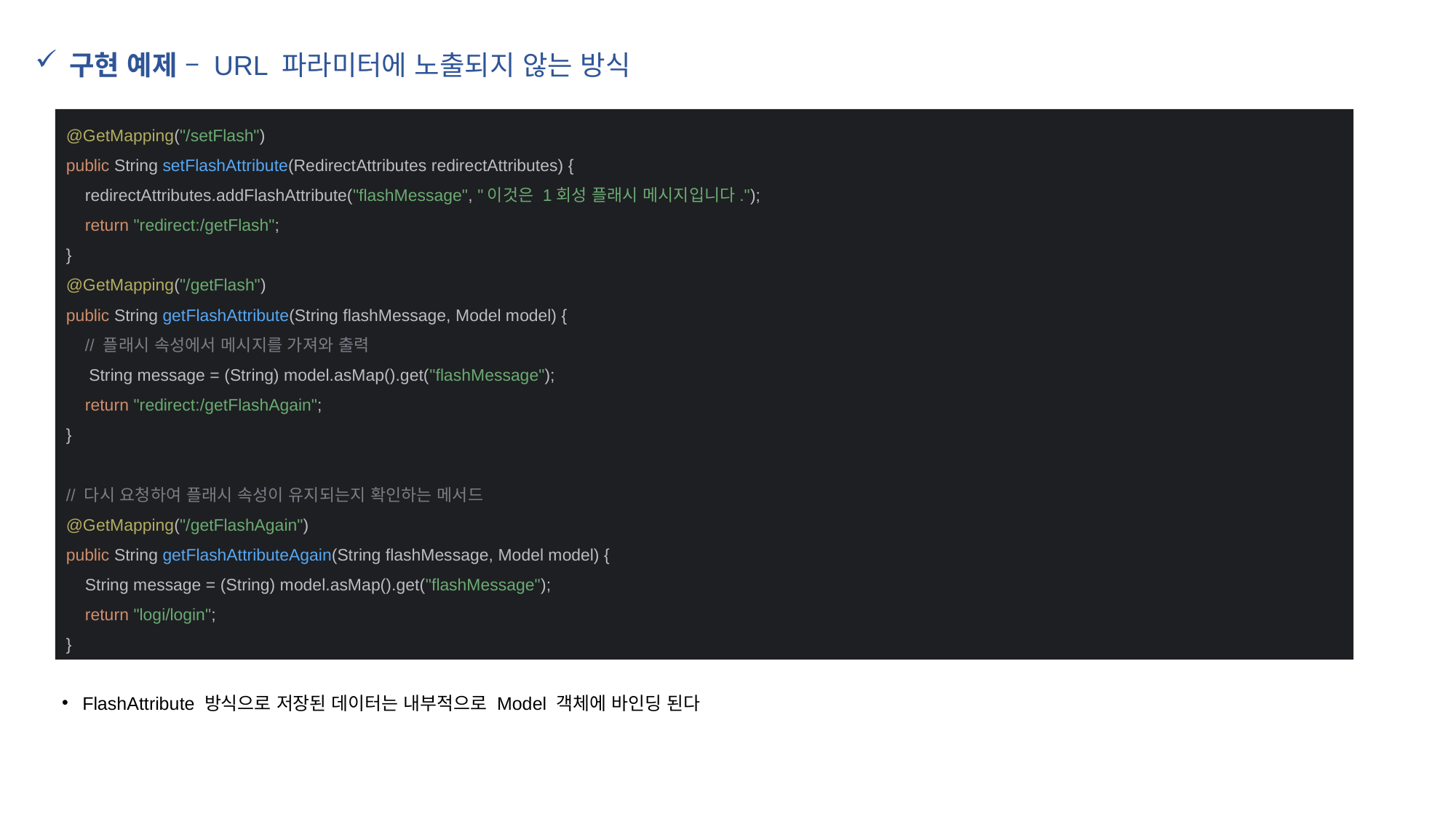

구현 예제 – URL 파라미터에 노출되지 않는 방식
@GetMapping("/setFlash")
public String setFlashAttribute(RedirectAttributes redirectAttributes) {
    redirectAttributes.addFlashAttribute("flashMessage", "이것은 1회성 플래시 메시지입니다.");
    return "redirect:/getFlash";
}
@GetMapping("/getFlash")
public String getFlashAttribute(String flashMessage, Model model) {
    // 플래시 속성에서 메시지를 가져와 출력
    String message = (String) model.asMap().get("flashMessage");
    return "redirect:/getFlashAgain";
}
// 다시 요청하여 플래시 속성이 유지되는지 확인하는 메서드
@GetMapping("/getFlashAgain")
public String getFlashAttributeAgain(String flashMessage, Model model) {
    String message = (String) model.asMap().get("flashMessage");
    return "logi/login";
}
FlashAttribute 방식으로 저장된 데이터는 내부적으로 Model 객체에 바인딩 된다